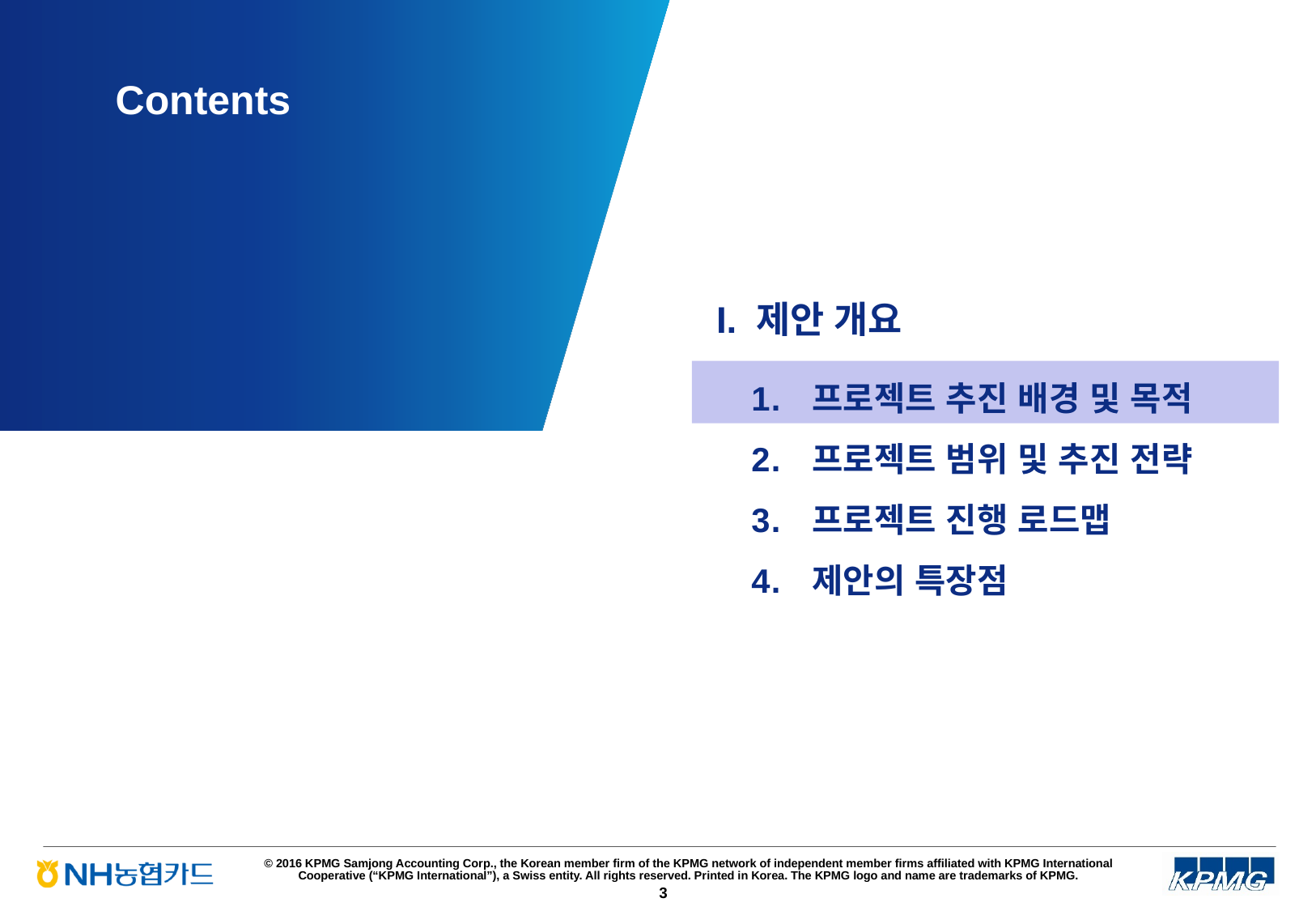

I. 제안 개요
프로젝트 추진 배경 및 목적
프로젝트 범위 및 추진 전략
프로젝트 진행 로드맵
제안의 특장점